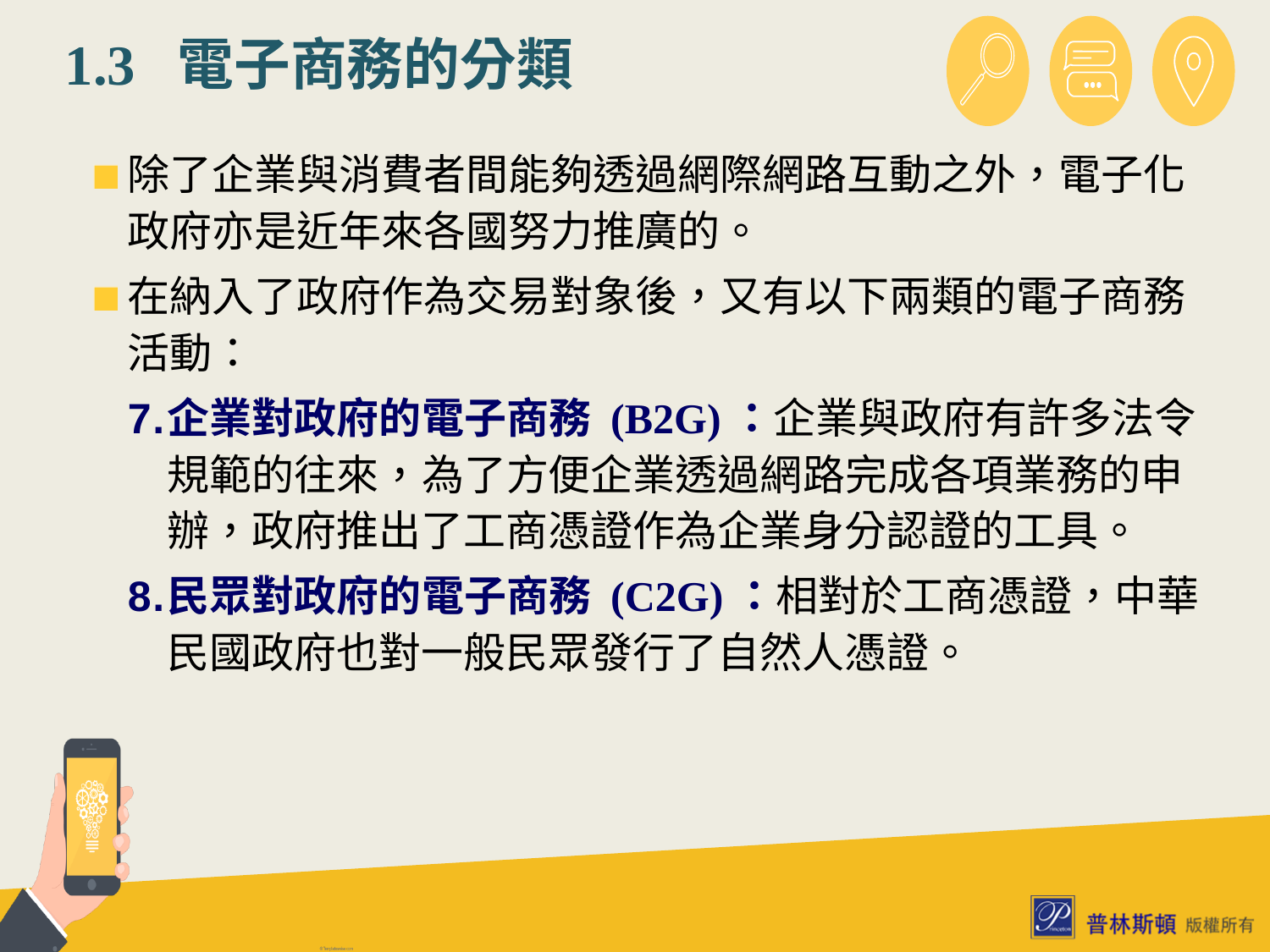

# 1.3  電子商務的分類
除了企業與消費者間能夠透過網際網路互動之外，電子化政府亦是近年來各國努力推廣的。
在納入了政府作為交易對象後，又有以下兩類的電子商務活動：
企業對政府的電子商務 (B2G)：企業與政府有許多法令規範的往來，為了方便企業透過網路完成各項業務的申辦，政府推出了工商憑證作為企業身分認證的工具。
民眾對政府的電子商務 (C2G)：相對於工商憑證，中華民國政府也對一般民眾發行了自然人憑證。